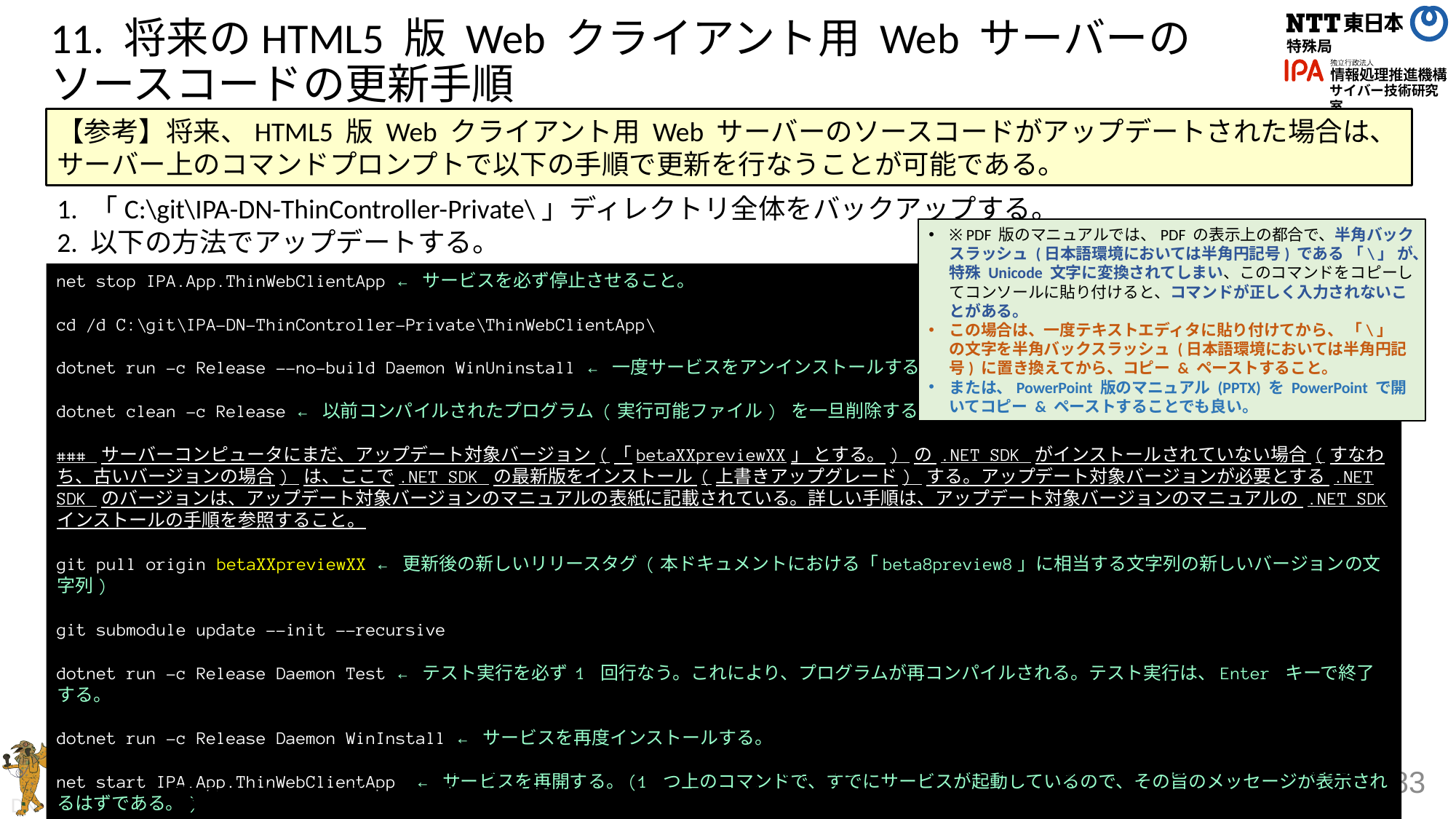

# 11. 将来のHTML5 版 Web クライアント用 Web サーバーのソースコードの更新手順
【参考】将来、HTML5 版 Web クライアント用 Web サーバーのソースコードがアップデートされた場合は、サーバー上のコマンドプロンプトで以下の手順で更新を行なうことが可能である。
1. 「C:\git\IPA-DN-ThinController-Private\」ディレクトリ全体をバックアップする。
※ PDF 版のマニュアルでは、PDF の表示上の都合で、半角バックスラッシュ (日本語環境においては半角円記号) である 「\」 が、特殊 Unicode 文字に変換されてしまい、このコマンドをコピーしてコンソールに貼り付けると、コマンドが正しく入力されないことがある。
この場合は、一度テキストエディタに貼り付けてから、 「\」  の文字を半角バックスラッシュ (日本語環境においては半角円記号) に置き換えてから、コピー & ペーストすること。
または、PowerPoint 版のマニュアル (PPTX) を PowerPoint で開いてコピー & ペーストすることでも良い。
2. 以下の方法でアップデートする。
net stop IPA.App.ThinWebClientApp ← サービスを必ず停止させること。

cd /d C:\git\IPA-DN-ThinController-Private\ThinWebClientApp\

dotnet run -c Release --no-build Daemon WinUninstall ← 一度サービスをアンインストールする。

dotnet clean -c Release ← 以前コンパイルされたプログラム (実行可能ファイル) を一旦削除する。

### サーバーコンピュータにまだ、アップデート対象バージョン (「betaXXpreviewXX」 とする。) の .NET SDK がインストールされていない場合 (すなわち、古いバージョンの場合) は、ここで.NET SDK の最新版をインストール (上書きアップグレード) する。アップデート対象バージョンが必要とする .NET SDK のバージョンは、アップデート対象バージョンのマニュアルの表紙に記載されている。詳しい手順は、アップデート対象バージョンのマニュアルの .NET SDK インストールの手順を参照すること。

git pull origin betaXXpreviewXX ← 更新後の新しいリリースタグ (本ドキュメントにおける「beta8preview8」に相当する文字列の新しいバージョンの文字列)

git submodule update --init --recursive

dotnet run -c Release Daemon Test ← テスト実行を必ず 1 回行なう。これにより、プログラムが再コンパイルされる。テスト実行は、Enter キーで終了する。

dotnet run -c Release Daemon WinInstall ← サービスを再度インストールする。

net start IPA.App.ThinWebClientApp  ← サービスを再開する。(1 つ上のコマンドで、すでにサービスが起動しているので、その旨のメッセージが表示されるはずである。)
3. 正常動作を確認する。万一、バージョンアップ後、何らかの不具合が発生した場合は、原因究明のためにログファイルを収集した上で、ロールバックする。
83